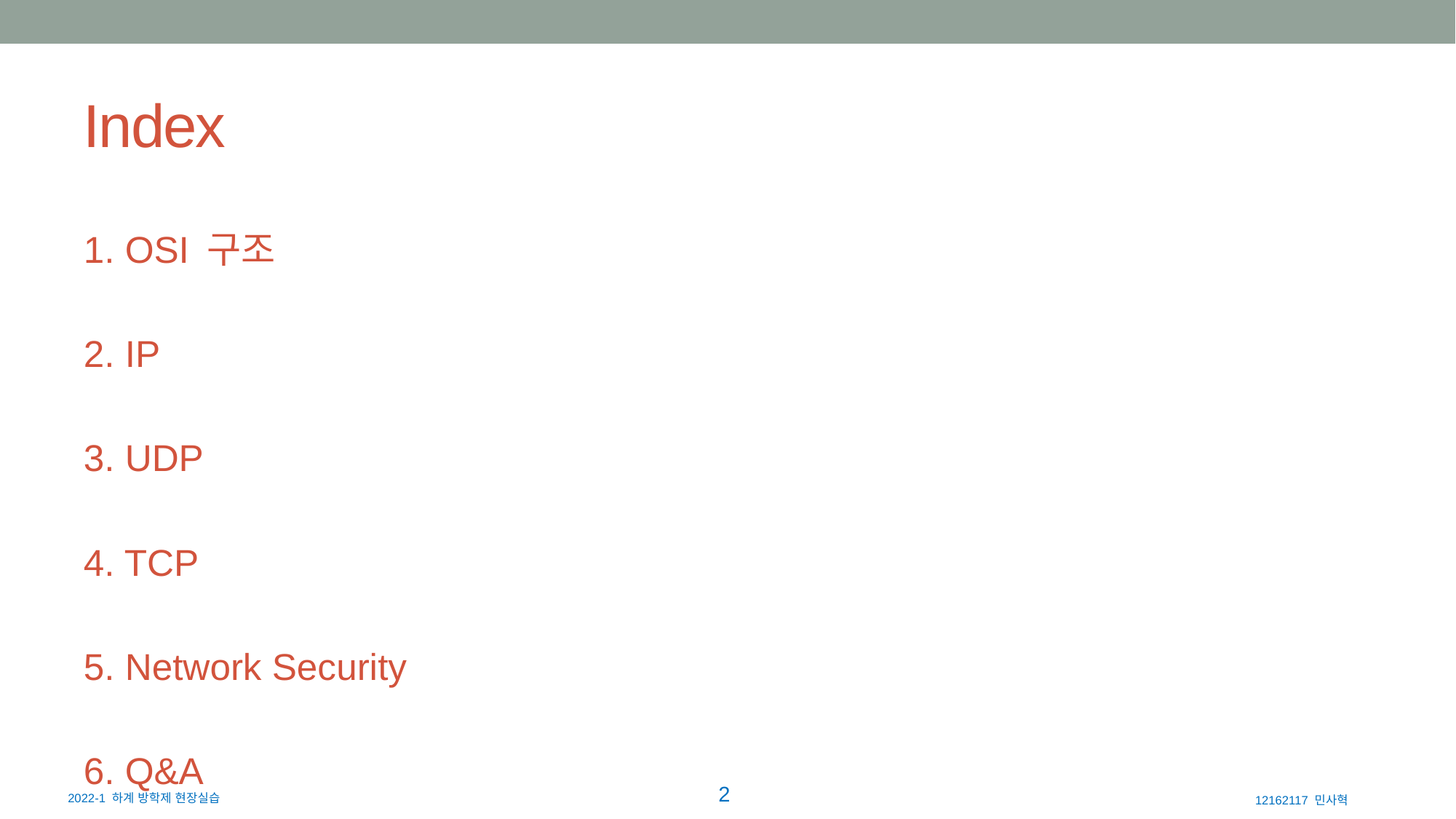

# Index
1. OSI 구조

2. IP

3. UDP

4. TCP

5. Network Security

6. Q&A